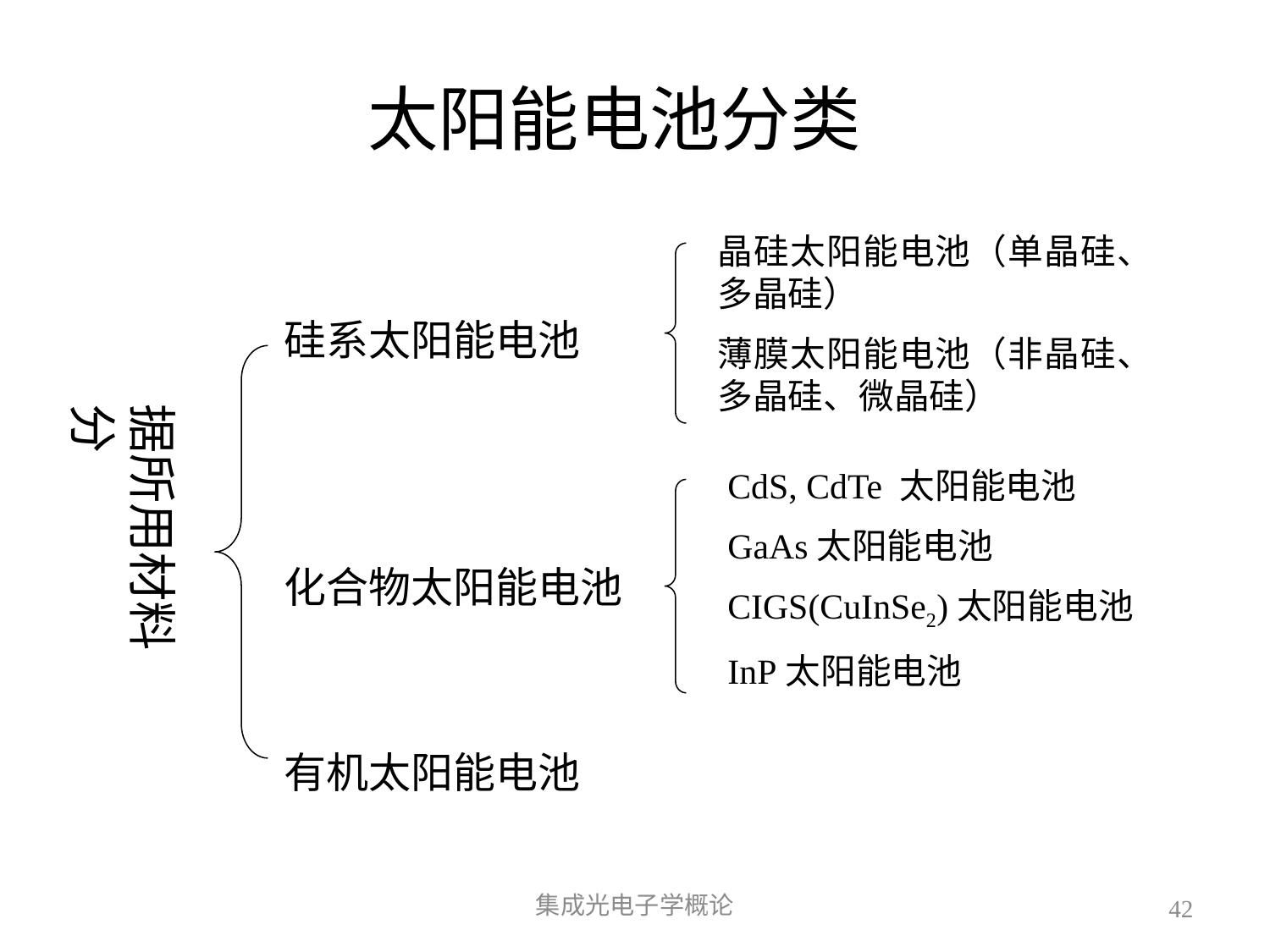

# 太阳能电池分类
晶硅太阳能电池（单晶硅、多晶硅）
薄膜太阳能电池（非晶硅、多晶硅、微晶硅）

硅系太阳能电池

化合物太阳能电池

有机太阳能电池

据所用材料分
CdS, CdTe 太阳能电池
GaAs太阳能电池
CIGS(CuInSe2)太阳能电池
InP太阳能电池

集成光电子学概论
42